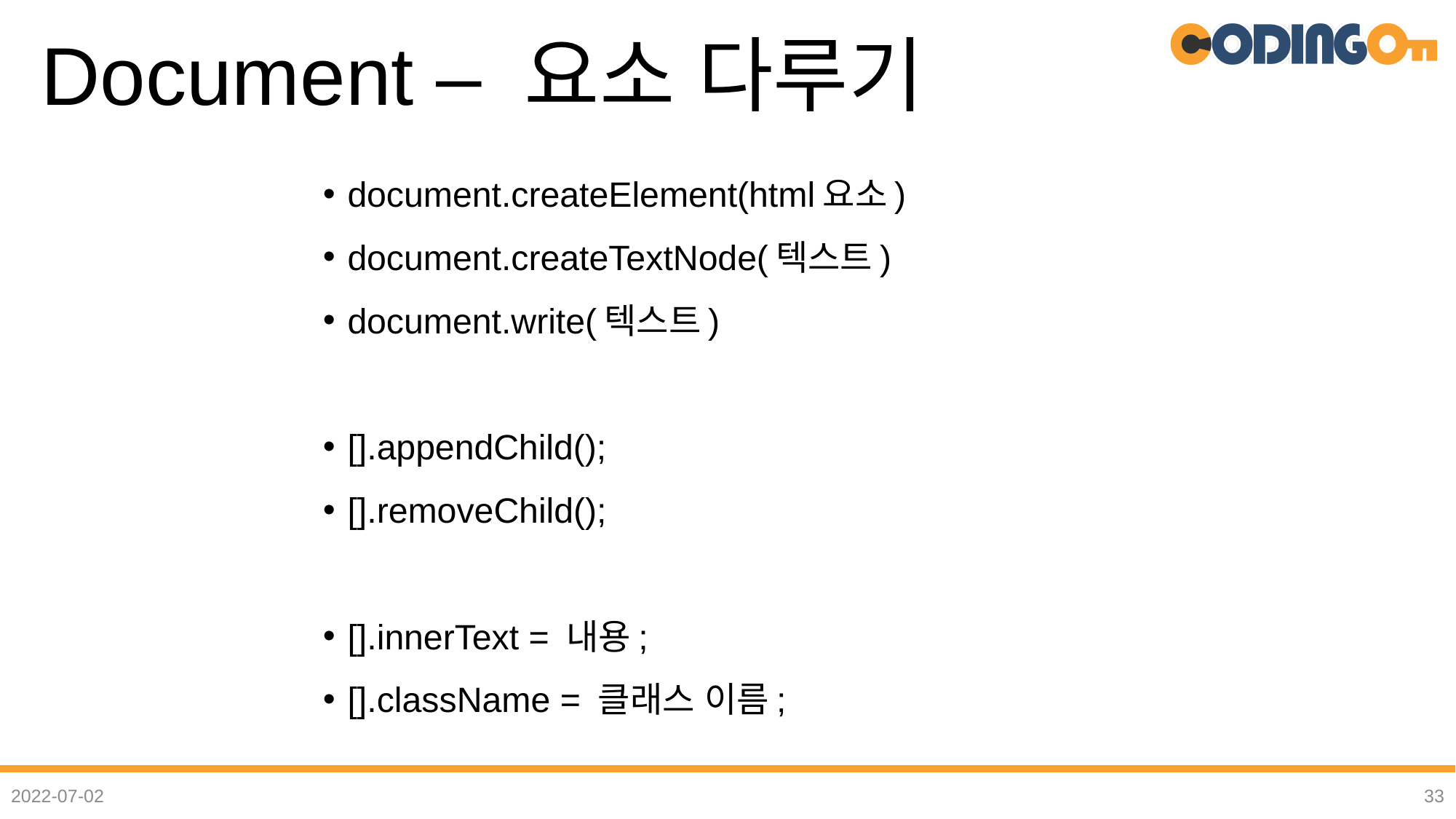

# Document – 요소 다루기
document.createElement(html요소)
document.createTextNode(텍스트)
document.write(텍스트)

[].appendChild();
[].removeChild();

[].innerText = 내용;
[].className = 클래스 이름;
2022-07-02
33